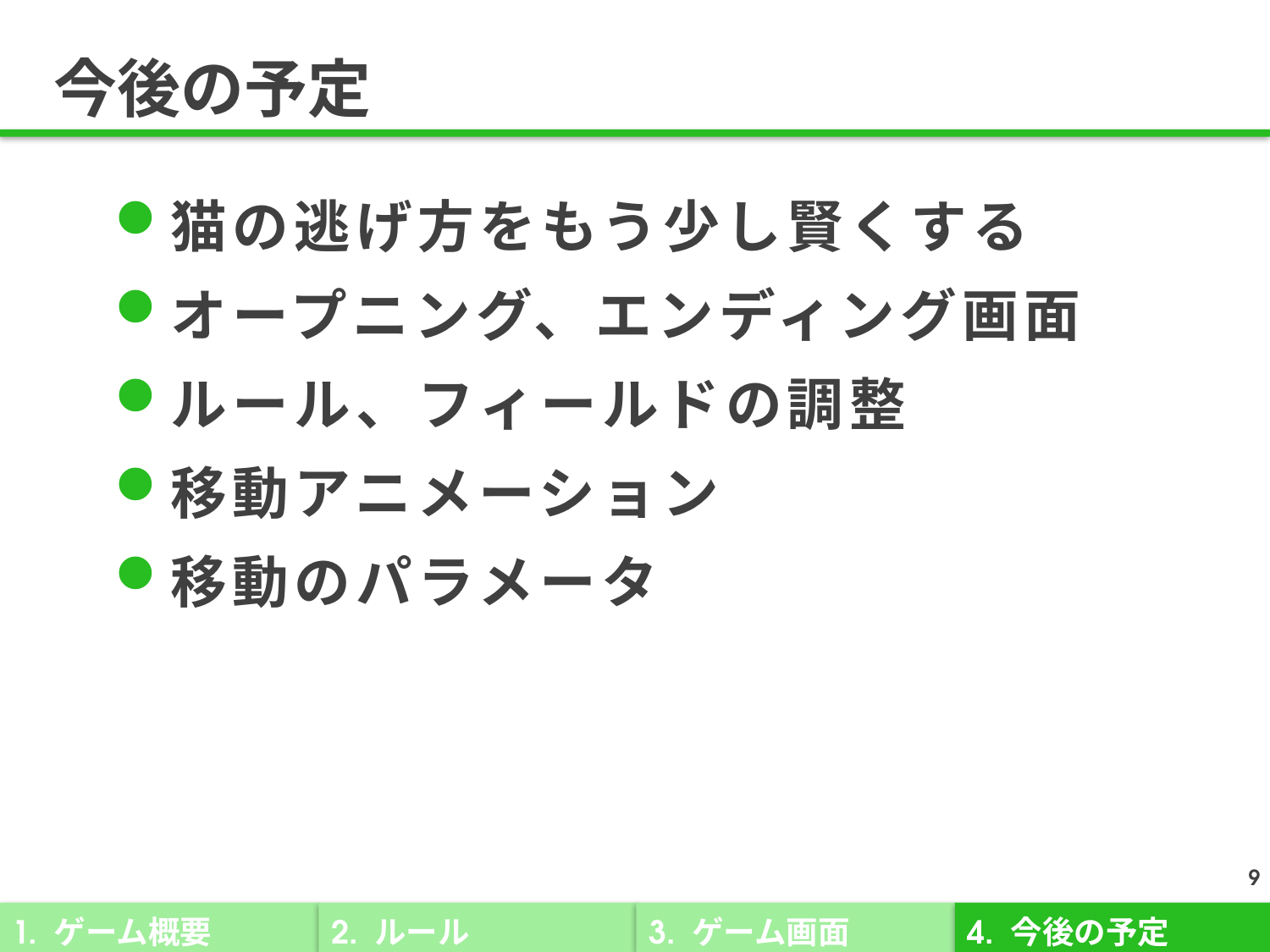

# 今後の予定
猫の逃げ方をもう少し賢くする
オープニング、エンディング画面
ルール、フィールドの調整
移動アニメーション
移動のパラメータ

9